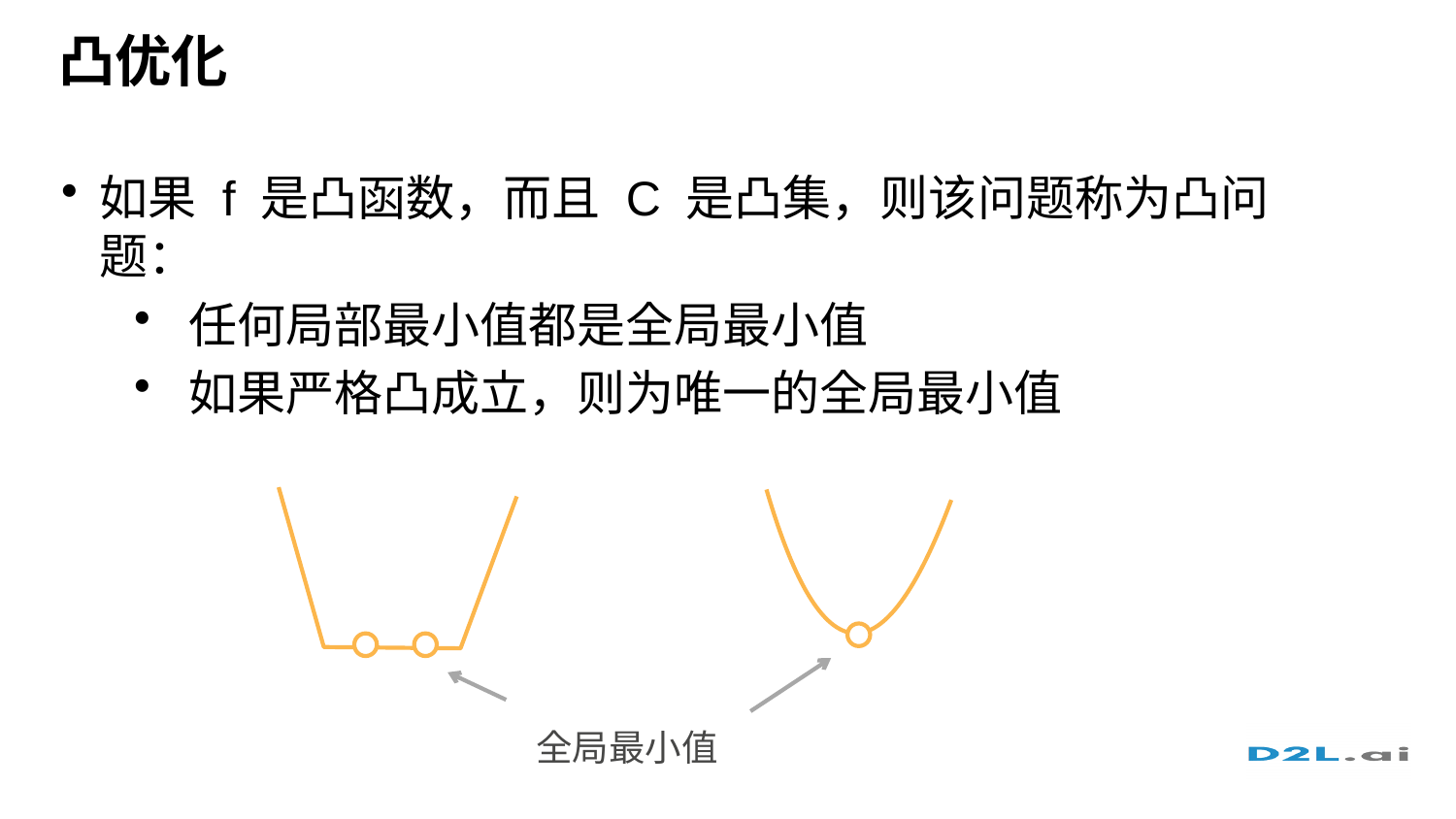

# 凸优化
如果 f 是凸函数，而且 C 是凸集，则该问题称为凸问题：
任何局部最小值都是全局最小值
如果严格凸成立，则为唯一的全局最小值

全局最小值